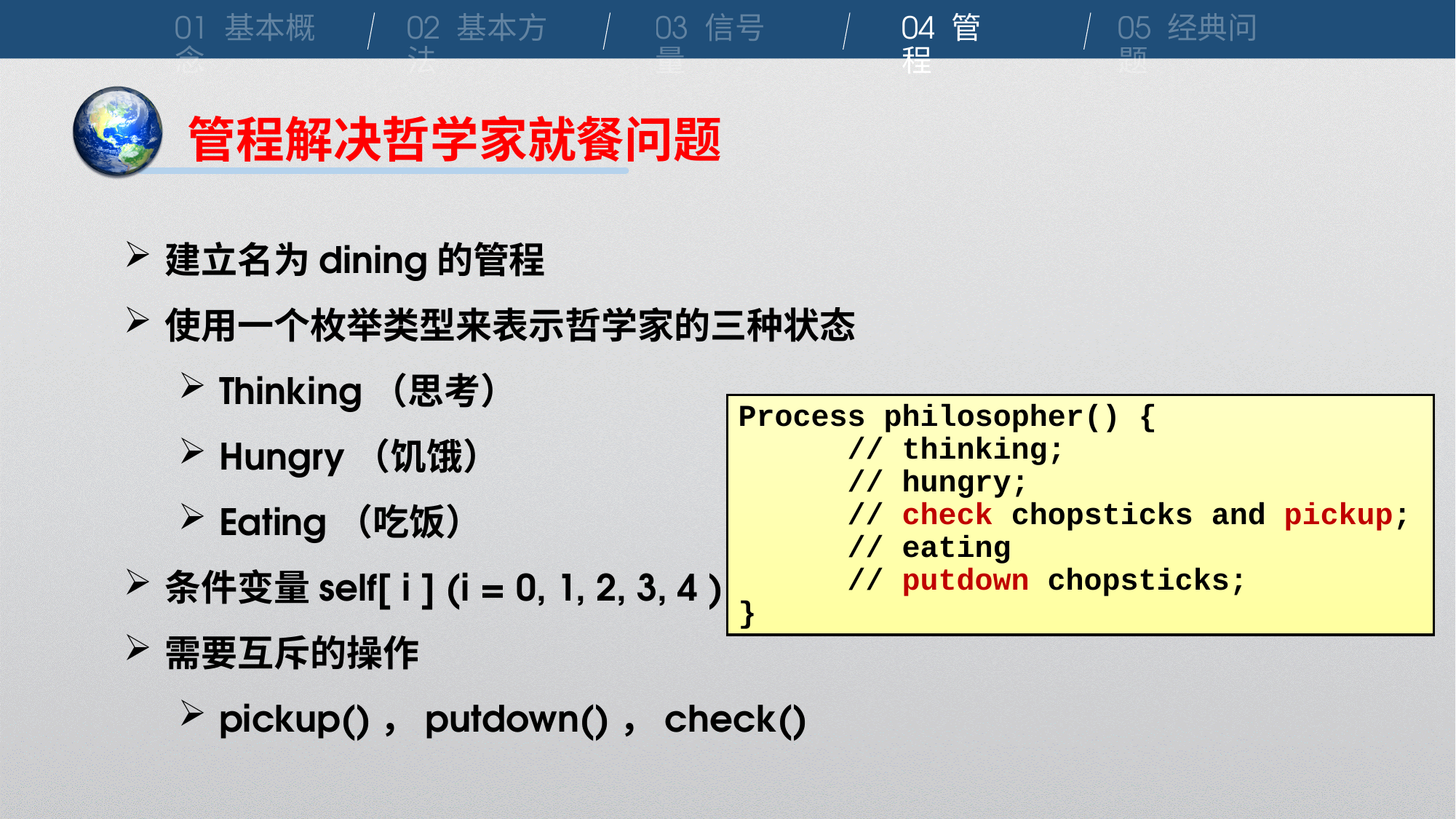

01 基本概念
02 基本方法
03 信号量
04 管程
05 经典问题
管程解决哲学家就餐问题
建立名为dining的管程
使用一个枚举类型来表示哲学家的三种状态
Thinking（思考）
Hungry（饥饿）
Eating（吃饭）
条件变量self[ i ] (i = 0, 1, 2, 3, 4 )
需要互斥的操作
pickup()，putdown()，check()
Process philosopher() {
	// thinking;
	// hungry;
	// check chopsticks and pickup;
	// eating
	// putdown chopsticks;
}